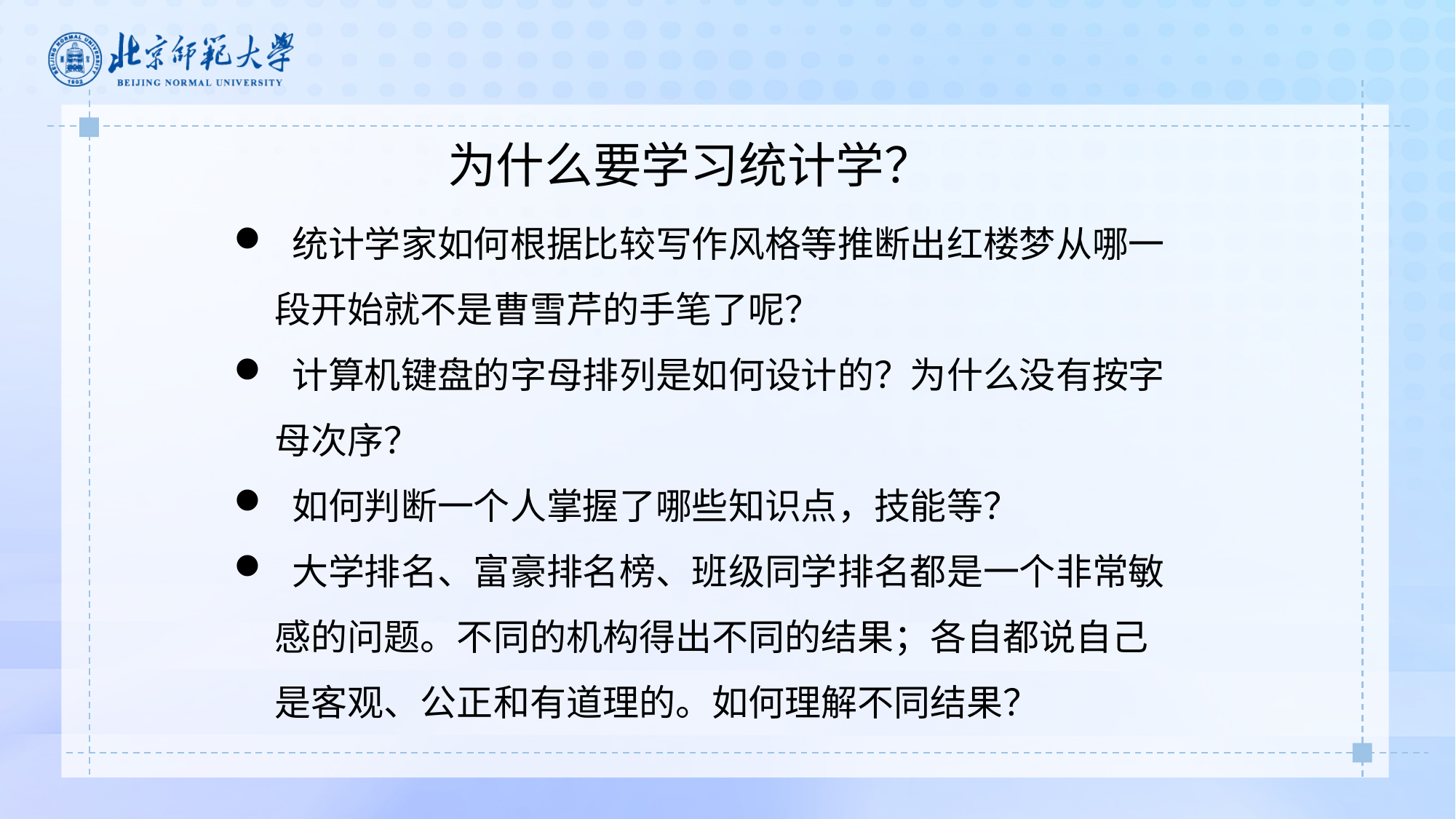

为什么要学习统计学？
 统计学家如何根据比较写作风格等推断出红楼梦从哪一段开始就不是曹雪芹的手笔了呢？
 计算机键盘的字母排列是如何设计的？为什么没有按字母次序？
 如何判断一个人掌握了哪些知识点，技能等？
 大学排名、富豪排名榜、班级同学排名都是一个非常敏感的问题。不同的机构得出不同的结果；各自都说自己是客观、公正和有道理的。如何理解不同结果？